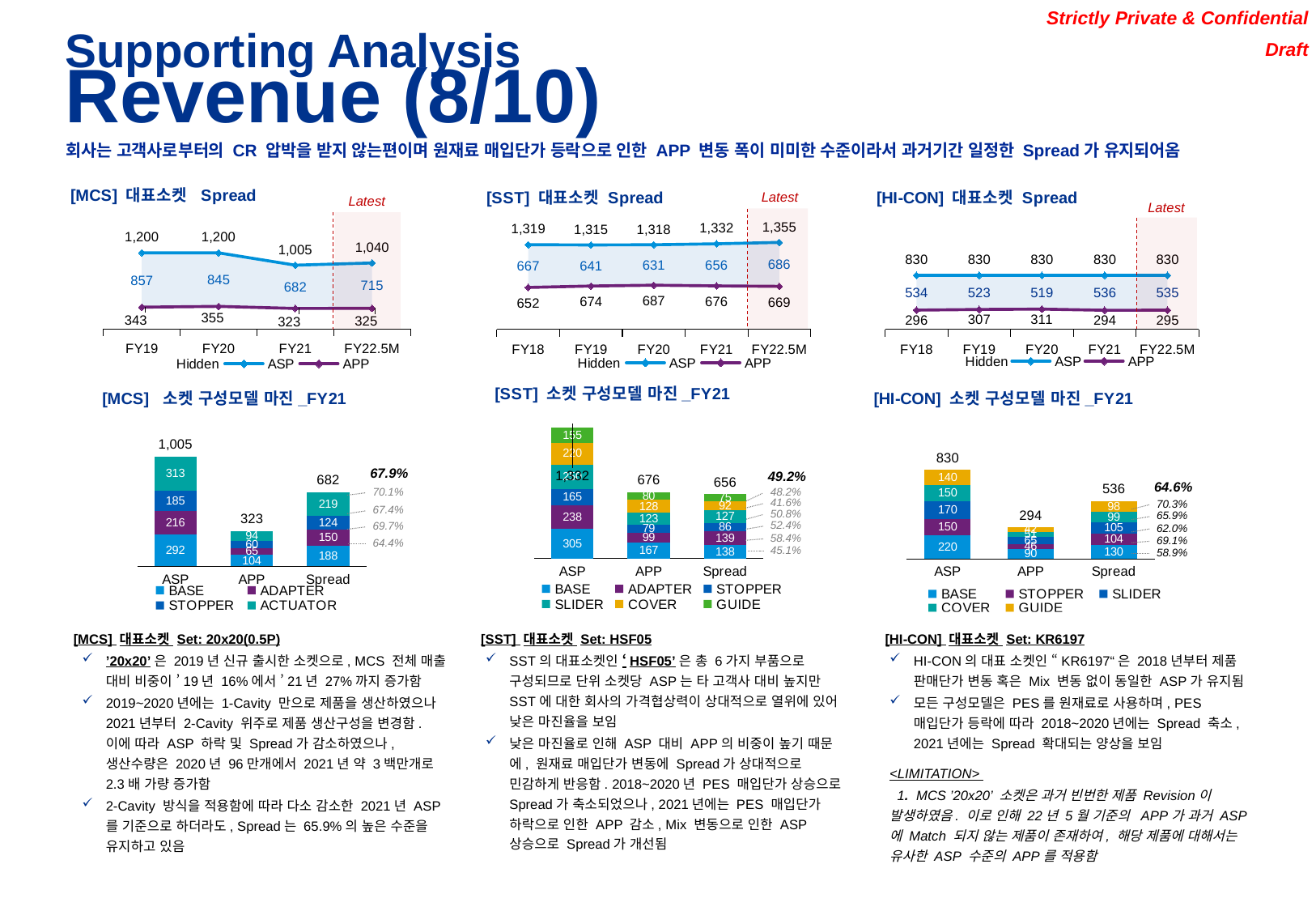

Supporting Analysis
Revenue (8/10)
회사는 고객사로부터의 CR 압박을 받지 않는편이며 원재료 매입단가 등락으로 인한 APP 변동 폭이 미미한 수준이라서 과거기간 일정한 Spread가 유지되어옴

### Chart: [MCS] 대표소켓  Spread

| Category | Hidden | Spread | ASP | APP |
|---|---|---|---|---|
| FY19 | 343.3074619369107 | 856.6925380630893 | 1200.0 | 343.3074619369107 |
| FY20 | 354.9642450609376 | 845.0357549390624 | 1200.0 | 354.9642450609376 |
| FY21 | 323.1526903906223 | 682.140839413929 | 1005.2935298045513 | 323.1526903906223 |
| FY22.5M | 324.85658882564167 | 715.1434111743583 | 1040.0 | 324.85658882564167 |
Latest

### Chart: [SST] 대표소켓 Spread

| Category | Hidden | Spread | ASP | APP |
|---|---|---|---|---|
| FY18 | 651.8074423148809 | 666.7204387260114 | 1318.5278810408922 | 651.8074423148809 |
| FY19 | 673.941049334634 | 641.0540411839299 | 1314.995090518564 | 673.941049334634 |
| FY20 | 686.639026536418 | 631.1218616581318 | 1317.7608881945498 | 686.639026536418 |
| FY21 | 676.3945983405565 | 656.0395466071122 | 1332.4341449476688 | 676.3945983405565 |
| FY22.5M | 668.9030671432578 | 685.676035080353 | 1354.5791022236108 | 668.9030671432578 |

### Chart: [HI-CON] 대표소켓 Spread

| Category | Hidden | Spread | ASP | APP |
|---|---|---|---|---|
| FY18 | 296.1191973094171 | 533.8808026905829 | 830.0 | 296.1191973094171 |
| FY19 | 306.5327750844595 | 523.4672249155406 | 830.0 | 306.5327750844595 |
| FY20 | 311.24791073466764 | 518.7520892653324 | 830.0 | 311.24791073466764 |
| FY21 | 294.0510804793343 | 535.9489195206656 | 830.0 | 294.0510804793343 |
| FY22.5M | 295.26780929920415 | 534.7321907007959 | 830.0 | 295.26780929920415 |
Latest
Latest

### Chart: [SST] 소켓 구성모델 마진_FY21

| Category | BASE | ADAPTER | STOPPER | SLIDER | COVER | GUIDE | 합계 |
|---|---|---|---|---|---|---|---|
| ASP | 305.0 | 237.77560836230296 | 165.0 | 249.65853658536585 | 220.0 | 155.0 | 1332.4341449476688 |
| APP | 167.49917211328975 | 98.88898216222938 | 78.50663265306122 | 122.8208482783357 | 128.38396313364052 | 80.295 | 676.3945983405565 |
| Spread | 137.50082788671025 | 138.88662620007358 | 86.49336734693878 | 126.83768830703015 | 91.61603686635948 | 74.705 | 656.0395466071122 |

### Chart: [MCS]  소켓 구성모델 마진_FY21

| Category | BASE | ADAPTER | STOPPER | ACTUATOR | 합계 |
|---|---|---|---|---|---|
| ASP | 291.5260907174795 | 215.82275515126454 | 184.8186128848707 | 313.12607105093645 | 1005.2935298045513 |
| APP | 103.64011274509802 | 65.43080062884209 | 60.33380102040816 | 93.74797599627402 | 323.1526903906223 |
| Spread | 187.8859779723815 | 150.39195452242245 | 124.48481186446254 | 219.37809505466242 | 682.140839413929 |

### Chart: [HI-CON] 소켓 구성모델 마진_FY21

| Category | BASE | STOPPER | SLIDER | COVER | GUIDE | 합계 |
|---|---|---|---|---|---|---|
| ASP | 220.0 | 150.0 | 170.0 | 150.0 | 140.0 | 830.0 |
| APP | 90.41184732824428 | 46.33441221374046 | 64.62823198198198 | 51.12165765765766 | 41.55493129770992 | 294.0510804793343 |
| Spread | 129.58815267175572 | 103.66558778625955 | 105.37176801801802 | 98.87834234234234 | 98.44506870229009 | 535.9489195206658 |
67.9%
49.2%
64.6%
70.1%
48.2%
41.6%
70.3%
67.4%
50.8%
65.9%
52.4%
69.7%
62.0%
58.4%
69.1%
64.4%
45.1%
58.9%
    [MCS] 대표소켓 Set: 20x20(0.5P)
’20x20’은 2019년 신규 출시한 소켓으로, MCS 전체 매출 대비 비중이 ’19년 16%에서 ’21년 27%까지 증가함
2019~2020년에는 1-Cavity 만으로 제품을 생산하였으나 2021년부터 2-Cavity 위주로 제품 생산구성을 변경함. 이에 따라 ASP 하락 및 Spread가 감소하였으나, 생산수량은 2020년 96만개에서 2021년 약 3백만개로 2.3배 가량 증가함
2-Cavity 방식을 적용함에 따라 다소 감소한 2021년 ASP를 기준으로 하더라도, Spread는 65.9%의 높은 수준을 유지하고 있음
     [SST] 대표소켓 Set: HSF05
SST의 대표소켓인 ‘HSF05’은 총 6가지 부품으로 구성되므로 단위 소켓당 ASP는 타 고객사 대비 높지만 SST에 대한 회사의 가격협상력이 상대적으로 열위에 있어 낮은 마진율을 보임
낮은 마진율로 인해 ASP 대비 APP의 비중이 높기 때문에, 원재료 매입단가 변동에 Spread가 상대적으로 민감하게 반응함. 2018~2020년 PES 매입단가 상승으로 Spread가 축소되었으나, 2021년에는 PES 매입단가 하락으로 인한 APP 감소, Mix 변동으로 인한 ASP  상승으로 Spread가 개선됨

     [HI-CON] 대표소켓 Set: KR6197
HI-CON의 대표 소켓인 “KR6197“은 2018년부터 제품 판매단가 변동 혹은 Mix 변동 없이 동일한 ASP가 유지됨
모든 구성모델은 PES를 원재료로 사용하며, PES 매입단가 등락에 따라 2018~2020년에는 Spread 축소, 2021년에는 Spread 확대되는 양상을 보임

<LIMITATION>
  1.  MCS ’20x20’ 소켓은 과거 빈번한 제품 Revision이 발생하였음. 이로 인해 22년 5월 기준의  APP가 과거 ASP에 Match 되지 않는 제품이 존재하여, 해당 제품에 대해서는 유사한 ASP 수준의 APP를 적용함